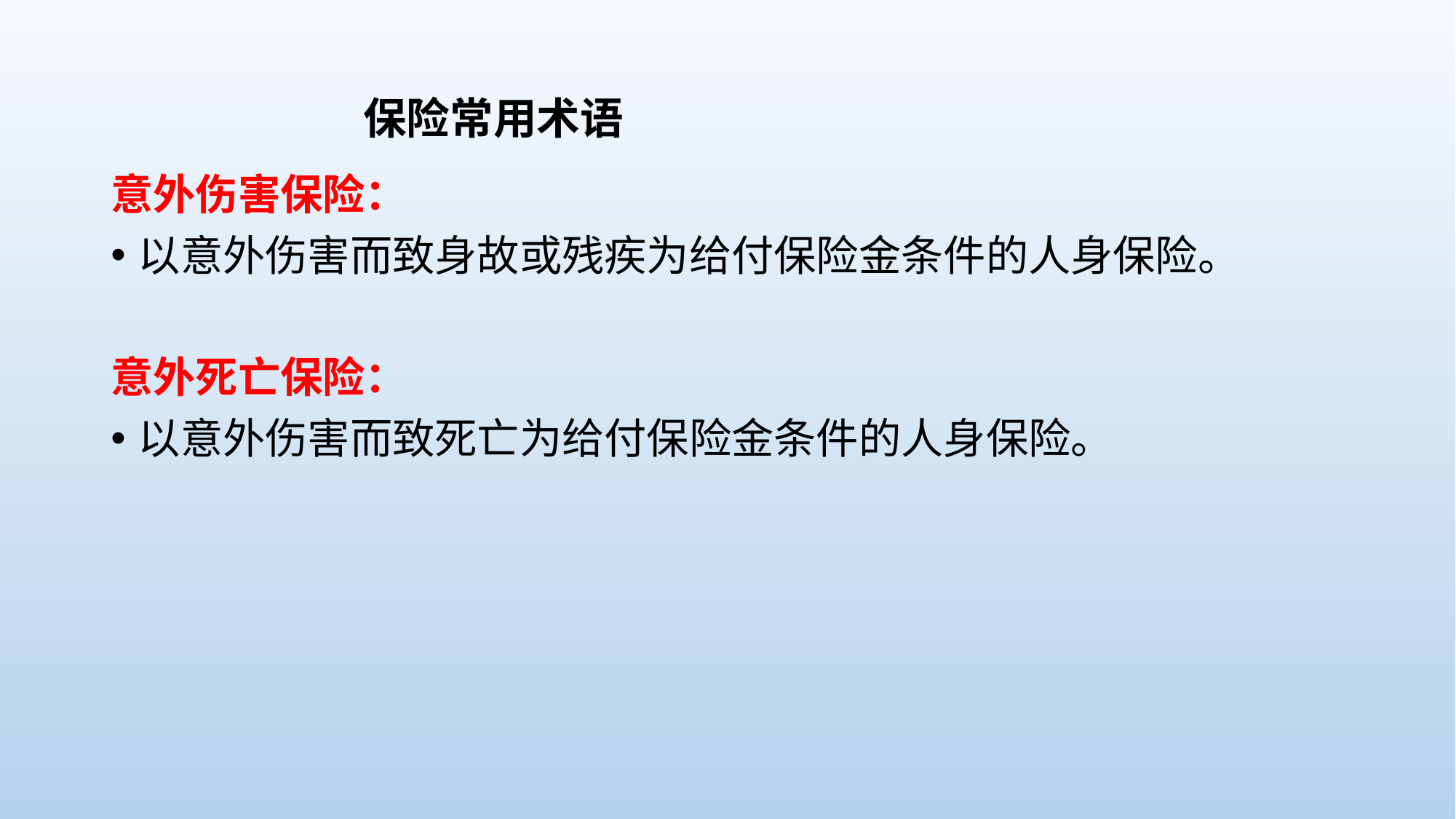

# 保险常用术语
意外伤害保险：
以意外伤害而致身故或残疾为给付保险金条件的人身保险。

意外死亡保险：
以意外伤害而致死亡为给付保险金条件的人身保险。